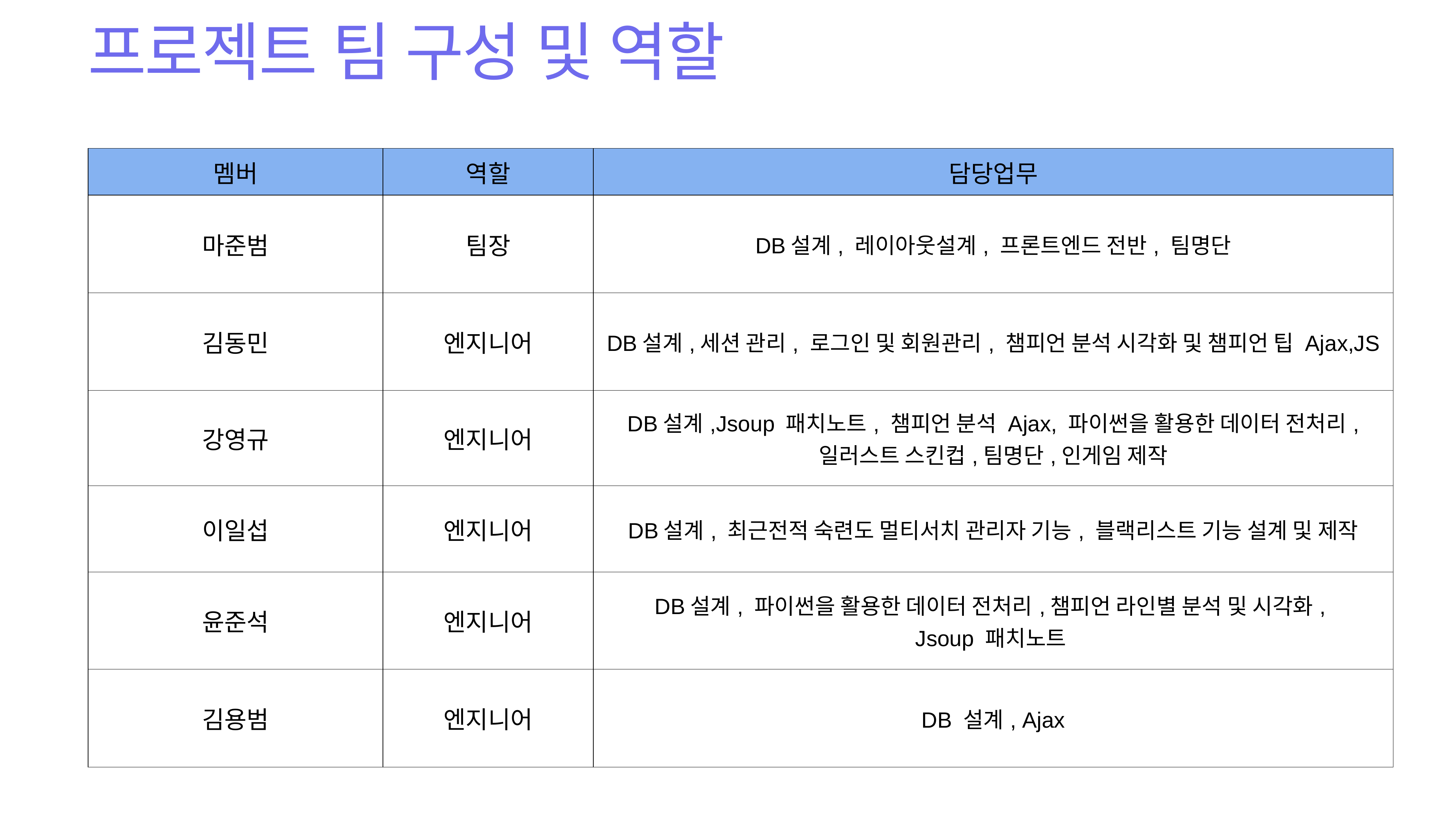

프로젝트 팀 구성 및 역할
| 멤버 | 역할 | 담당업무 |  |
| --- | --- | --- | --- |
| 마준범 | 팀장 | DB설계, 레이아웃설계, 프론트엔드 전반, 팀명단 |  |
| 김동민 | 엔지니어 | DB설계,세션 관리, 로그인 및 회원관리, 챔피언 분석 시각화 및 챔피언 팁 Ajax,JS |  |
| 강영규 | 엔지니어 | DB설계,Jsoup 패치노트, 챔피언 분석 Ajax, 파이썬을 활용한 데이터 전처리, 일러스트 스킨컵,팀명단,인게임 제작 |  |
| 이일섭 | 엔지니어 | DB설계, 최근전적 숙련도 멀티서치 관리자 기능, 블랙리스트 기능 설계 및 제작 |  |
| 윤준석 | 엔지니어 | DB설계, 파이썬을 활용한 데이터 전처리,챔피언 라인별 분석 및 시각화, Jsoup 패치노트 |  |
| 김용범 | 엔지니어 | DB 설계, Ajax |  |